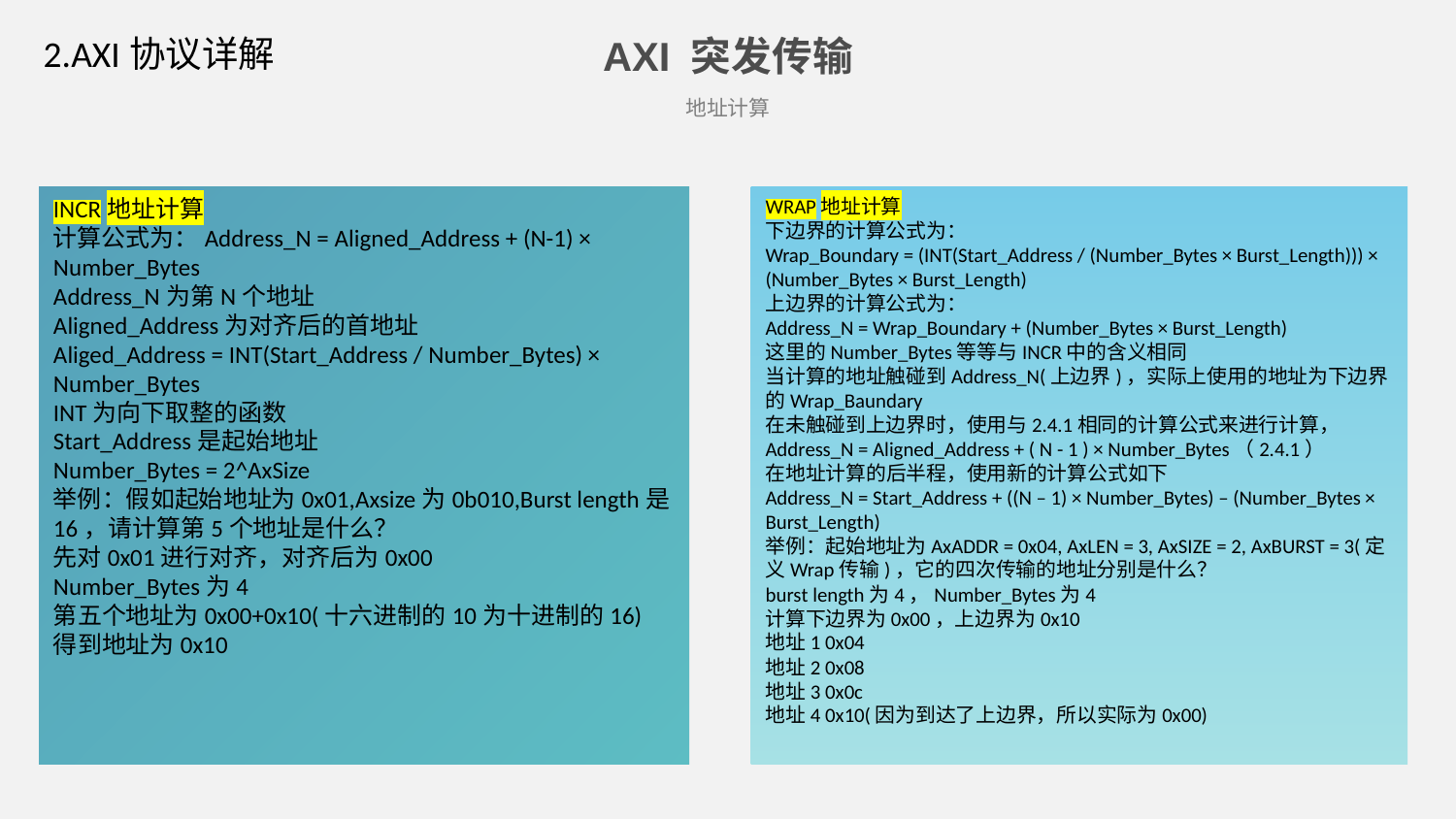

2.AXI协议详解
AXI 突发传输
地址计算
INCR地址计算
计算公式为：Address_N = Aligned_Address + (N-1) × Number_Bytes
Address_N为第N个地址
Aligned_Address为对齐后的首地址
Aliged_Address = INT(Start_Address / Number_Bytes) × Number_Bytes
INT为向下取整的函数
Start_Address是起始地址
Number_Bytes = 2^AxSize
举例：假如起始地址为0x01,Axsize为0b010,Burst length是16，请计算第5个地址是什么？
先对0x01进行对齐，对齐后为0x00
Number_Bytes为4
第五个地址为0x00+0x10(十六进制的10为十进制的16)
得到地址为0x10
WRAP地址计算
下边界的计算公式为：
Wrap_Boundary = (INT(Start_Address / (Number_Bytes × Burst_Length))) × (Number_Bytes × Burst_Length)
上边界的计算公式为：
Address_N = Wrap_Boundary + (Number_Bytes × Burst_Length)
这里的Number_Bytes等等与INCR中的含义相同
当计算的地址触碰到Address_N(上边界)，实际上使用的地址为下边界的Wrap_Baundary
在未触碰到上边界时，使用与2.4.1相同的计算公式来进行计算，
Address_N = Aligned_Address + ( N - 1 ) × Number_Bytes（2.4.1）
在地址计算的后半程，使用新的计算公式如下
Address_N = Start_Address + ((N – 1) × Number_Bytes) – (Number_Bytes × Burst_Length)
举例：起始地址为AxADDR = 0x04, AxLEN = 3, AxSIZE = 2, AxBURST = 3(定义Wrap传输)，它的四次传输的地址分别是什么？
burst length为4，Number_Bytes为4
计算下边界为0x00，上边界为0x10
地址1 0x04
地址2 0x08
地址3 0x0c
地址4 0x10(因为到达了上边界，所以实际为0x00)